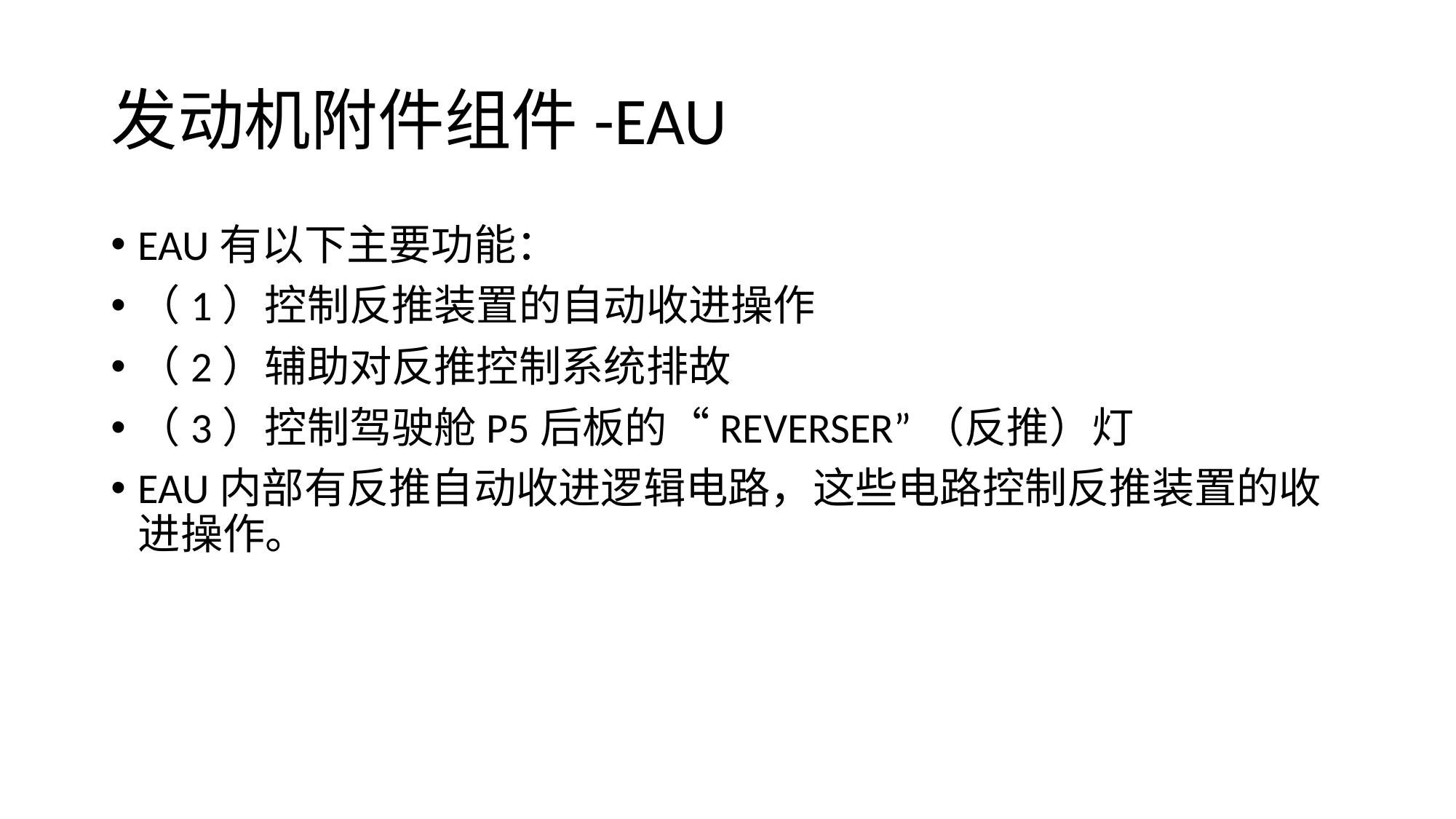

# 发动机附件组件-EAU
EAU有以下主要功能：
（1）控制反推装置的自动收进操作
（2）辅助对反推控制系统排故
（3）控制驾驶舱P5后板的“REVERSER”（反推）灯
EAU内部有反推自动收进逻辑电路，这些电路控制反推装置的收进操作。